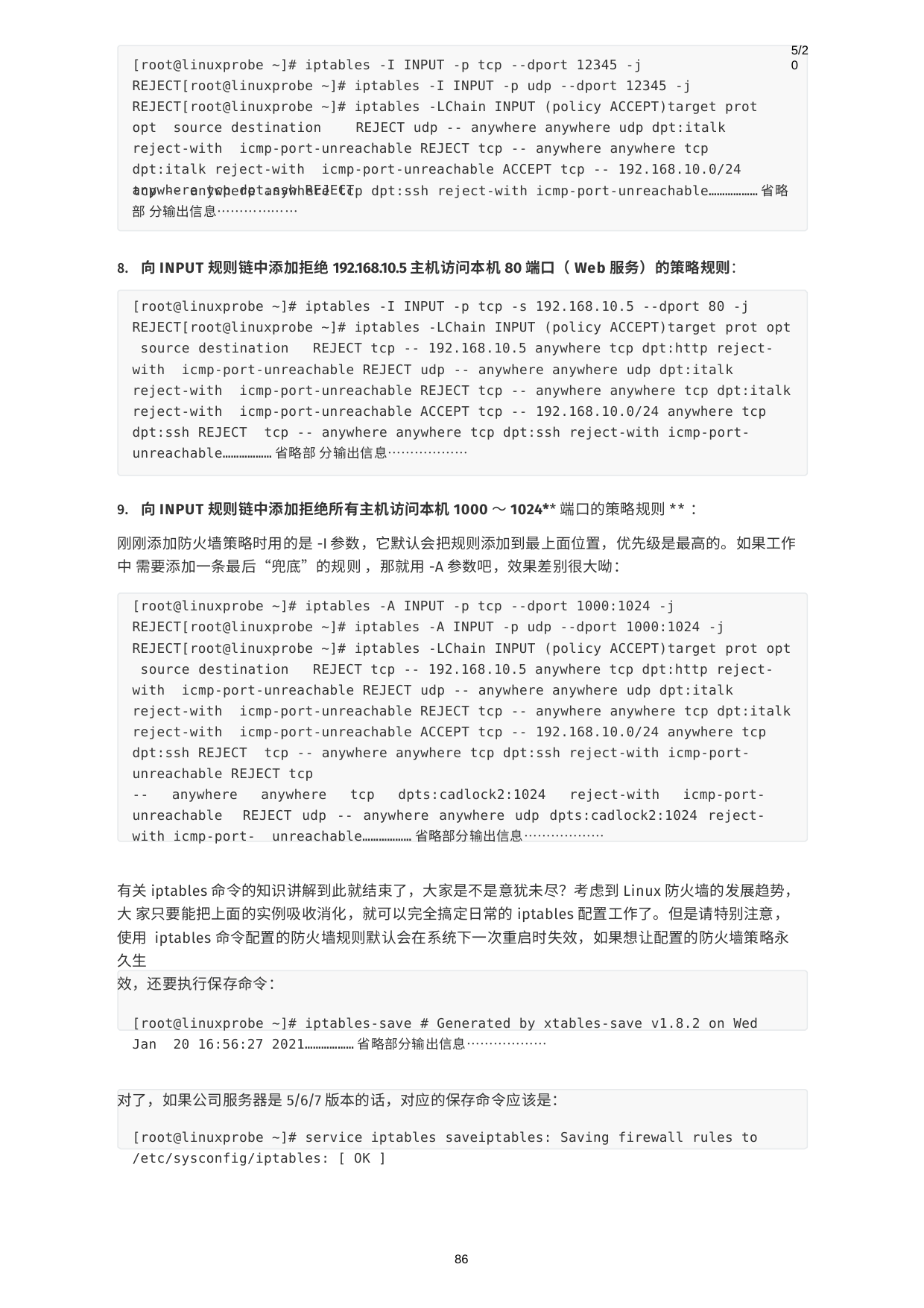

5/20

[root@linuxprobe ~]# iptables -I INPUT -p tcp --dport 12345 -j  REJECT[root@linuxprobe ~]# iptables -I INPUT -p udp --dport 12345 -j  REJECT[root@linuxprobe ~]# iptables -LChain INPUT (policy ACCEPT)target prot opt  source destination	REJECT udp -- anywhere anywhere udp dpt:italk reject-with  icmp-port-unreachable REJECT tcp -- anywhere anywhere tcp dpt:italk reject-with  icmp-port-unreachable ACCEPT tcp -- 192.168.10.0/24 anywhere tcp dpt:ssh REJECT
tcp -- anywhere anywhere tcp dpt:ssh reject-with icmp-port-unreachable………………省略部 分输出信息………………

向INPUT规则链中添加拒绝192.168.10.5主机访问本机80端口（Web服务）的策略规则：

[root@linuxprobe ~]# iptables -I INPUT -p tcp -s 192.168.10.5 --dport 80 -j  REJECT[root@linuxprobe ~]# iptables -LChain INPUT (policy ACCEPT)target prot opt  source destination	REJECT tcp -- 192.168.10.5 anywhere tcp dpt:http reject-with  icmp-port-unreachable REJECT udp -- anywhere anywhere udp dpt:italk reject-with  icmp-port-unreachable REJECT tcp -- anywhere anywhere tcp dpt:italk reject-with  icmp-port-unreachable ACCEPT tcp -- 192.168.10.0/24 anywhere tcp dpt:ssh REJECT  tcp -- anywhere anywhere tcp dpt:ssh reject-with icmp-port-unreachable………………省略部 分输出信息………………

向INPUT规则链中添加拒绝所有主机访问本机1000～1024**端口的策略规则**：
刚刚添加防火墙策略时用的是-I参数，它默认会把规则添加到最上面位置，优先级是最高的。如果工作中 需要添加一条最后“兜底”的规则 ，那就用-A参数吧，效果差别很大呦：

[root@linuxprobe ~]# iptables -A INPUT -p tcp --dport 1000:1024 -j  REJECT[root@linuxprobe ~]# iptables -A INPUT -p udp --dport 1000:1024 -j  REJECT[root@linuxprobe ~]# iptables -LChain INPUT (policy ACCEPT)target prot opt  source destination	REJECT tcp -- 192.168.10.5 anywhere tcp dpt:http reject-with  icmp-port-unreachable REJECT udp -- anywhere anywhere udp dpt:italk reject-with  icmp-port-unreachable REJECT tcp -- anywhere anywhere tcp dpt:italk reject-with  icmp-port-unreachable ACCEPT tcp -- 192.168.10.0/24 anywhere tcp dpt:ssh REJECT  tcp -- anywhere anywhere tcp dpt:ssh reject-with icmp-port-unreachable REJECT tcp
-- anywhere anywhere tcp dpts:cadlock2:1024 reject-with icmp-port-unreachable  REJECT udp -- anywhere anywhere udp dpts:cadlock2:1024 reject-with icmp-port-  unreachable………………省略部分输出信息………………

有关iptables命令的知识讲解到此就结束了，大家是不是意犹未尽？考虑到Linux防火墙的发展趋势，大 家只要能把上面的实例吸收消化，就可以完全搞定日常的iptables配置工作了。但是请特别注意，使用 iptables命令配置的防火墙规则默认会在系统下一次重启时失效，如果想让配置的防火墙策略永久生
效，还要执行保存命令：

[root@linuxprobe ~]# iptables-save # Generated by xtables-save v1.8.2 on Wed Jan  20 16:56:27 2021………………省略部分输出信息………………

对了，如果公司服务器是5/6/7版本的话，对应的保存命令应该是：

[root@linuxprobe ~]# service iptables saveiptables: Saving firewall rules to
/etc/sysconfig/iptables: [ OK ]

86